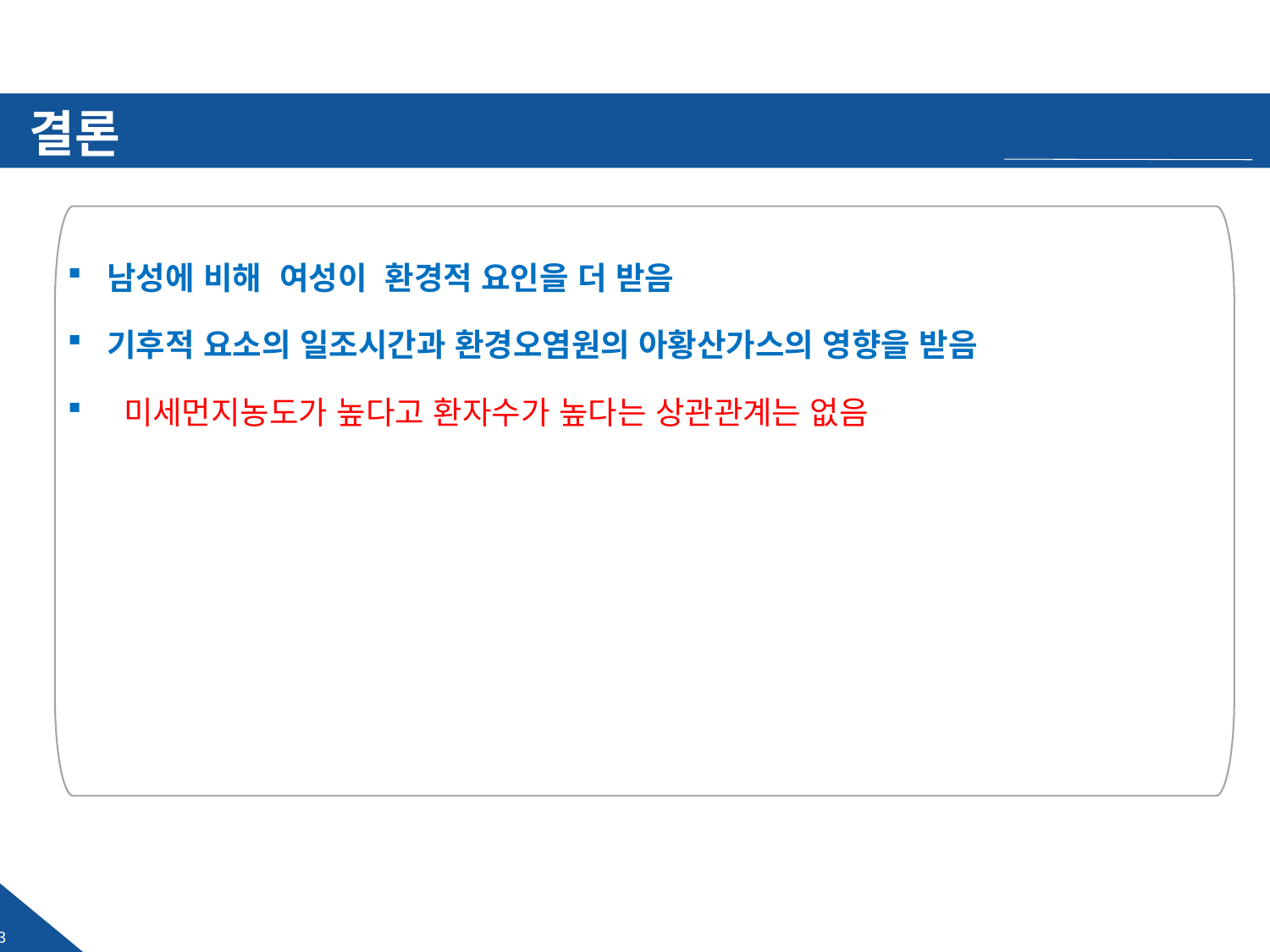

# 결론

남성에 비해  여성이  환경적 요인을 더 받음
기후적 요소의 일조시간과 환경오염원의 아황산가스의 영향을 받음
 미세먼지농도가 높다고 환자수가 높다는 상관관계는 없음